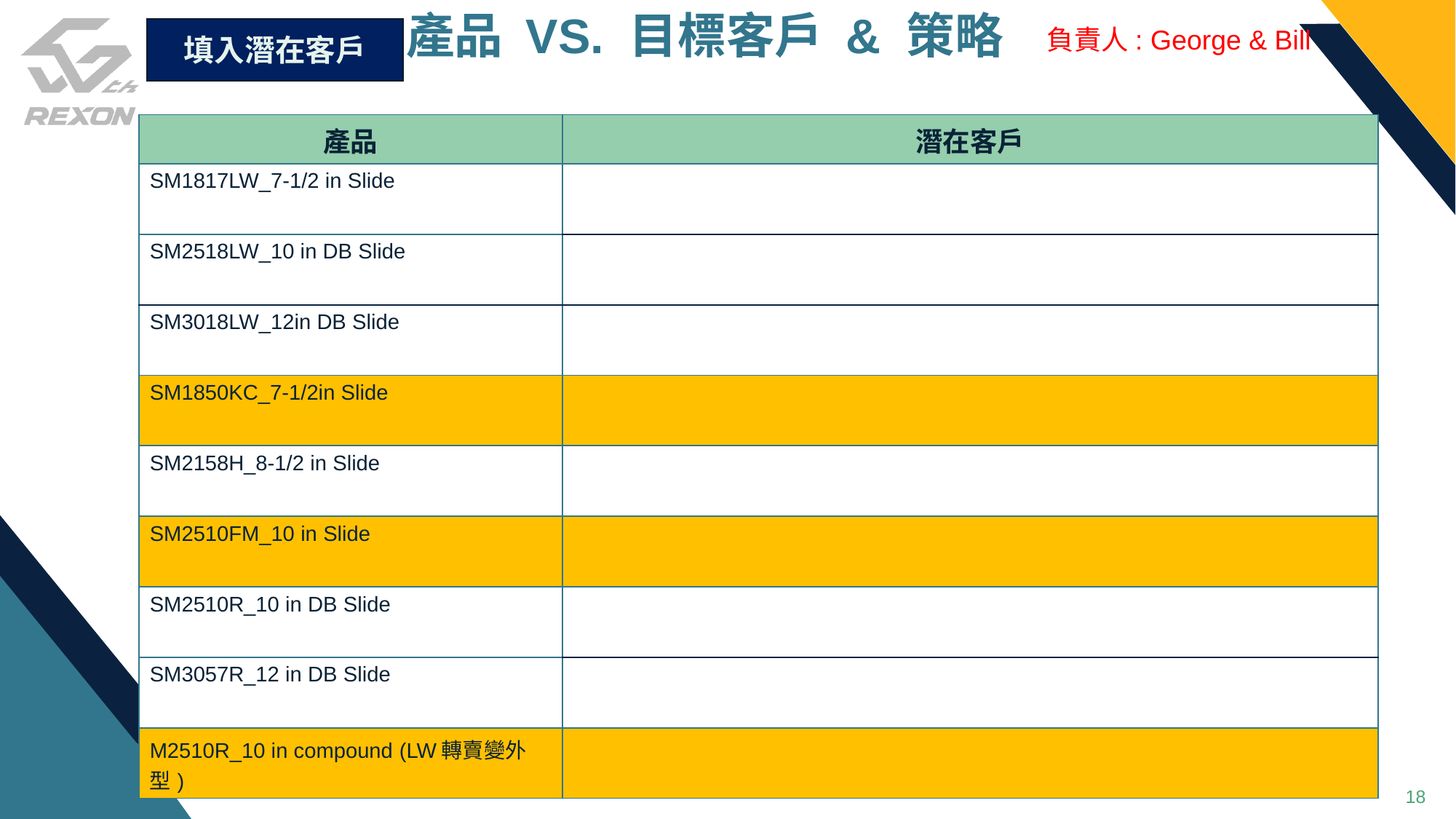

產品 VS. 目標客戶 & 策略
負責人: George & Bill
填入潛在客戶
| 產品 | 潛在客戶 |
| --- | --- |
| SM1817LW\_7-1/2 in Slide |  |
| SM2518LW\_10 in DB Slide |  |
| SM3018LW\_12in DB Slide |  |
| SM1850KC\_7-1/2in Slide |  |
| SM2158H\_8-1/2 in Slide |  |
| SM2510FM\_10 in Slide |  |
| SM2510R\_10 in DB Slide |  |
| SM3057R\_12 in DB Slide |  |
| M2510R\_10 in compound (LW轉賣變外型) |  |
18